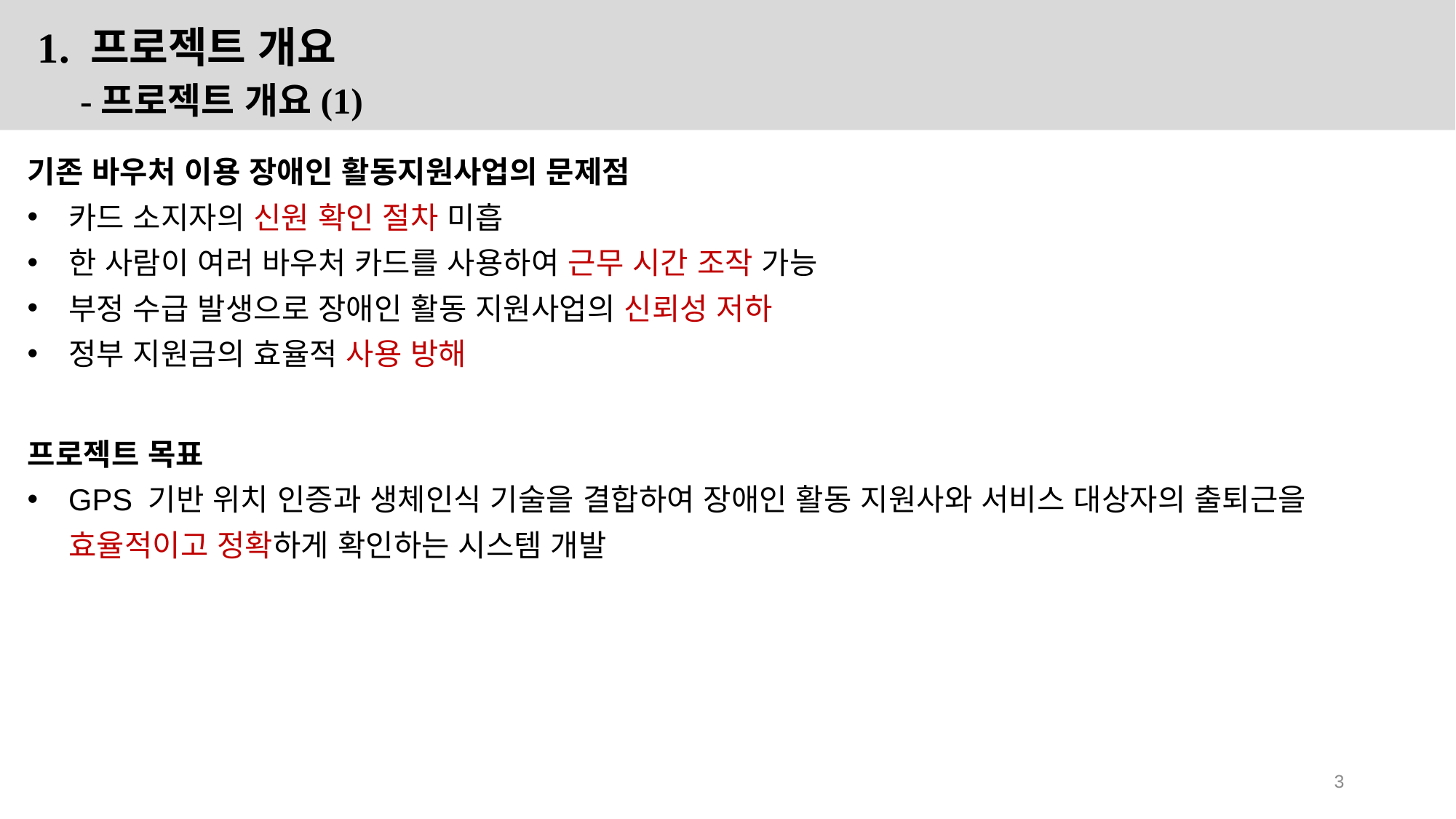

1. 프로젝트 개요
    -프로젝트 개요(1)

기존 바우처 이용 장애인 활동지원사업의 문제점
카드 소지자의 신원 확인 절차 미흡
한 사람이 여러 바우처 카드를 사용하여 근무 시간 조작 가능
부정 수급 발생으로 장애인 활동 지원사업의 신뢰성 저하
정부 지원금의 효율적 사용 방해

프로젝트 목표
GPS 기반 위치 인증과 생체인식 기술을 결합하여 장애인 활동 지원사와 서비스 대상자의 출퇴근을 효율적이고 정확하게 확인하는 시스템 개발
3